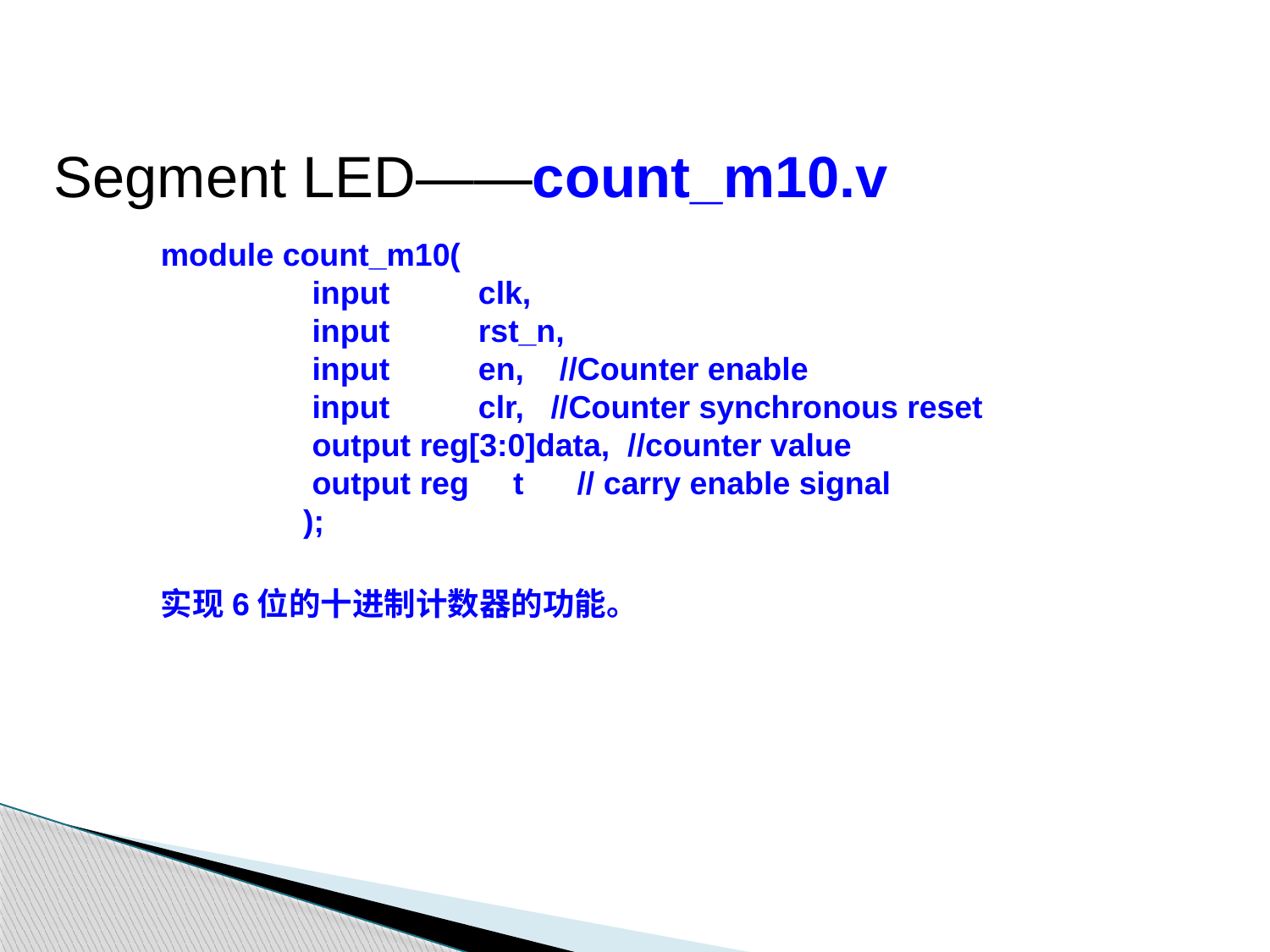

Segment LED——count_m10.v
module count_m10(
                 input          clk,
                 input          rst_n,
                 input          en,    //Counter enable
                 input          clr,   //Counter synchronous reset
                 output reg[3:0]data,  //counter value
                 output reg     t      // carry enable signal
                );
实现6位的十进制计数器的功能。